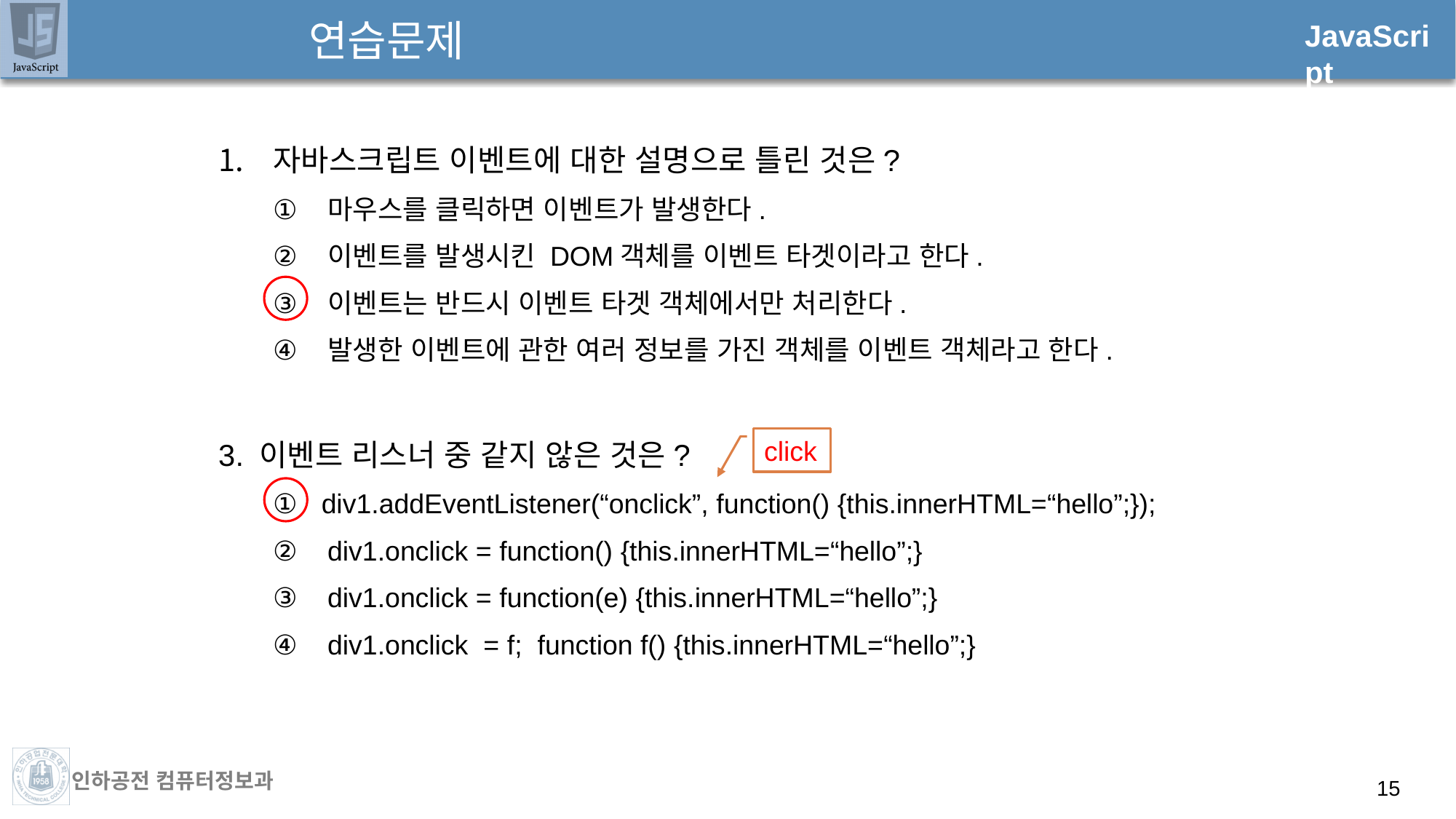

# 연습문제
자바스크립트 이벤트에 대한 설명으로 틀린 것은?
마우스를 클릭하면 이벤트가 발생한다.
이벤트를 발생시킨 DOM객체를 이벤트 타겟이라고 한다.
이벤트는 반드시 이벤트 타겟 객체에서만 처리한다.
발생한 이벤트에 관한 여러 정보를 가진 객체를 이벤트 객체라고 한다.

click
3. 이벤트 리스너 중 같지 않은 것은?
 div1.addEventListener(“onclick”, function() {this.innerHTML=“hello”;});
div1.onclick = function() {this.innerHTML=“hello”;}
div1.onclick = function(e) {this.innerHTML=“hello”;}
div1.onclick  = f;  function f() {this.innerHTML=“hello”;}